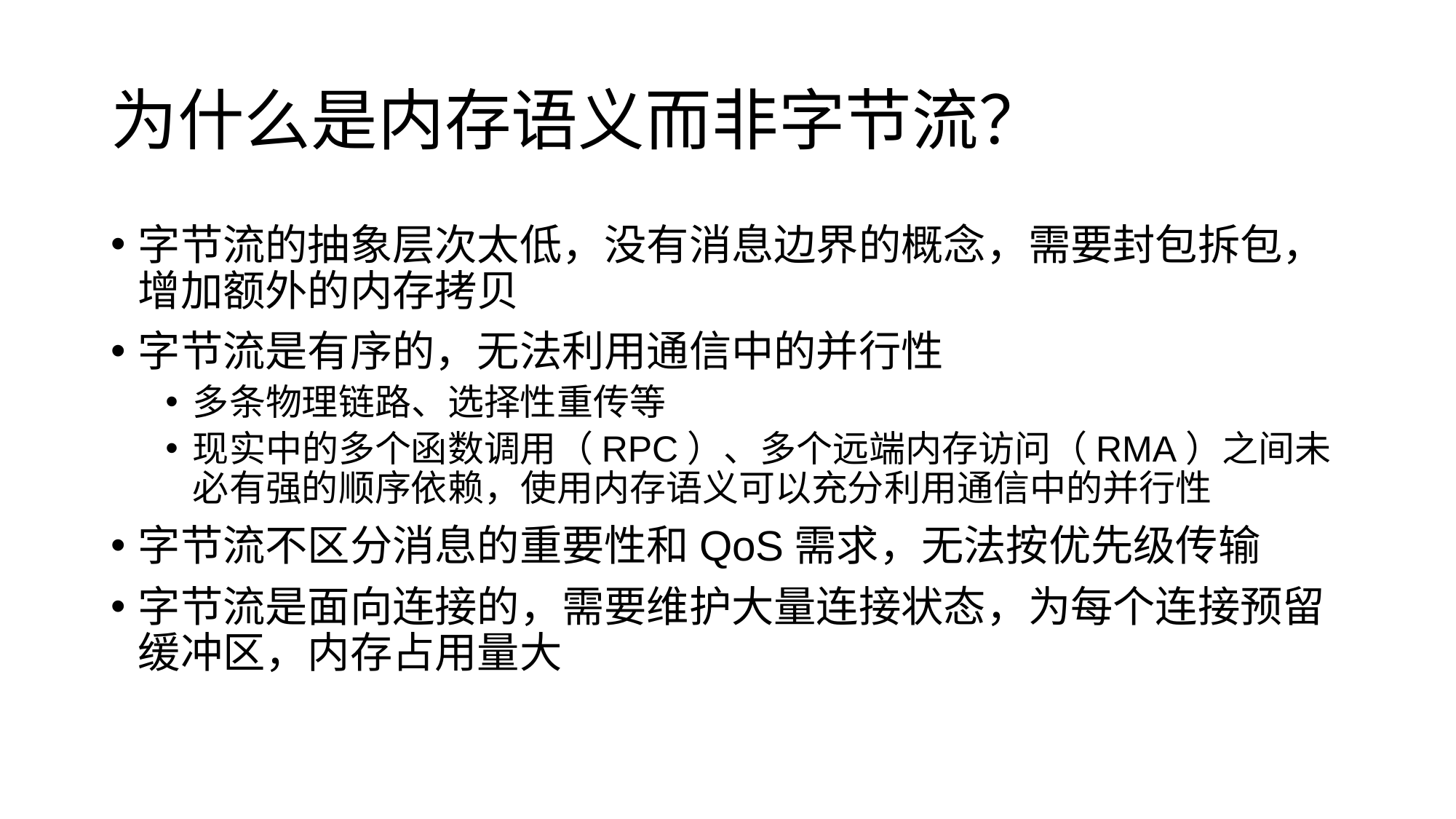

# 为什么是内存语义而非字节流？
字节流的抽象层次太低，没有消息边界的概念，需要封包拆包，增加额外的内存拷贝
字节流是有序的，无法利用通信中的并行性
多条物理链路、选择性重传等
现实中的多个函数调用（RPC）、多个远端内存访问（RMA）之间未必有强的顺序依赖，使用内存语义可以充分利用通信中的并行性
字节流不区分消息的重要性和QoS需求，无法按优先级传输
字节流是面向连接的，需要维护大量连接状态，为每个连接预留缓冲区，内存占用量大